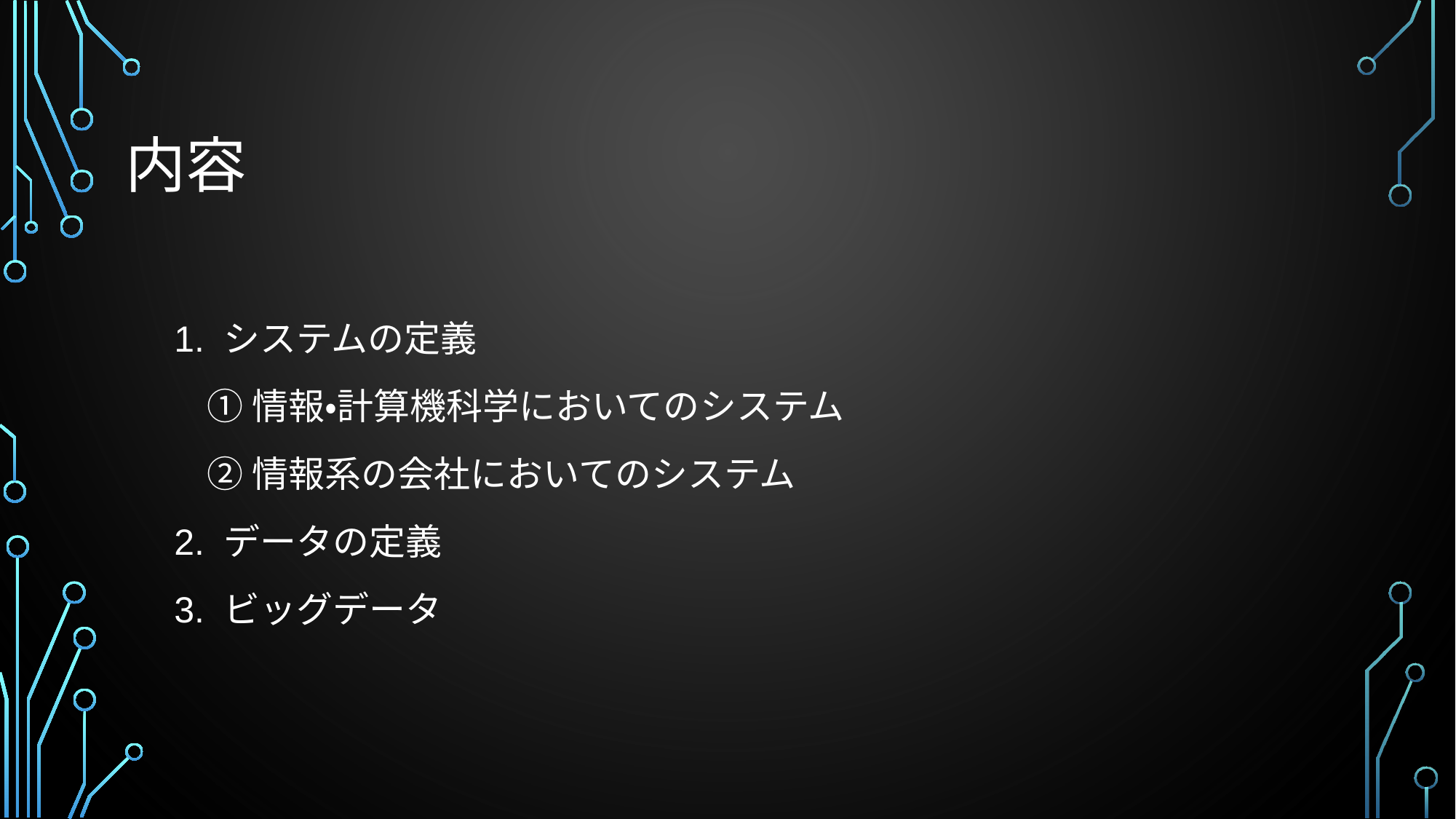

# 内容
1. システムの定義
    ①情報・計算機科学においてのシステム
    ②情報系の会社においてのシステム
2. データの定義
3. ビッグデータ